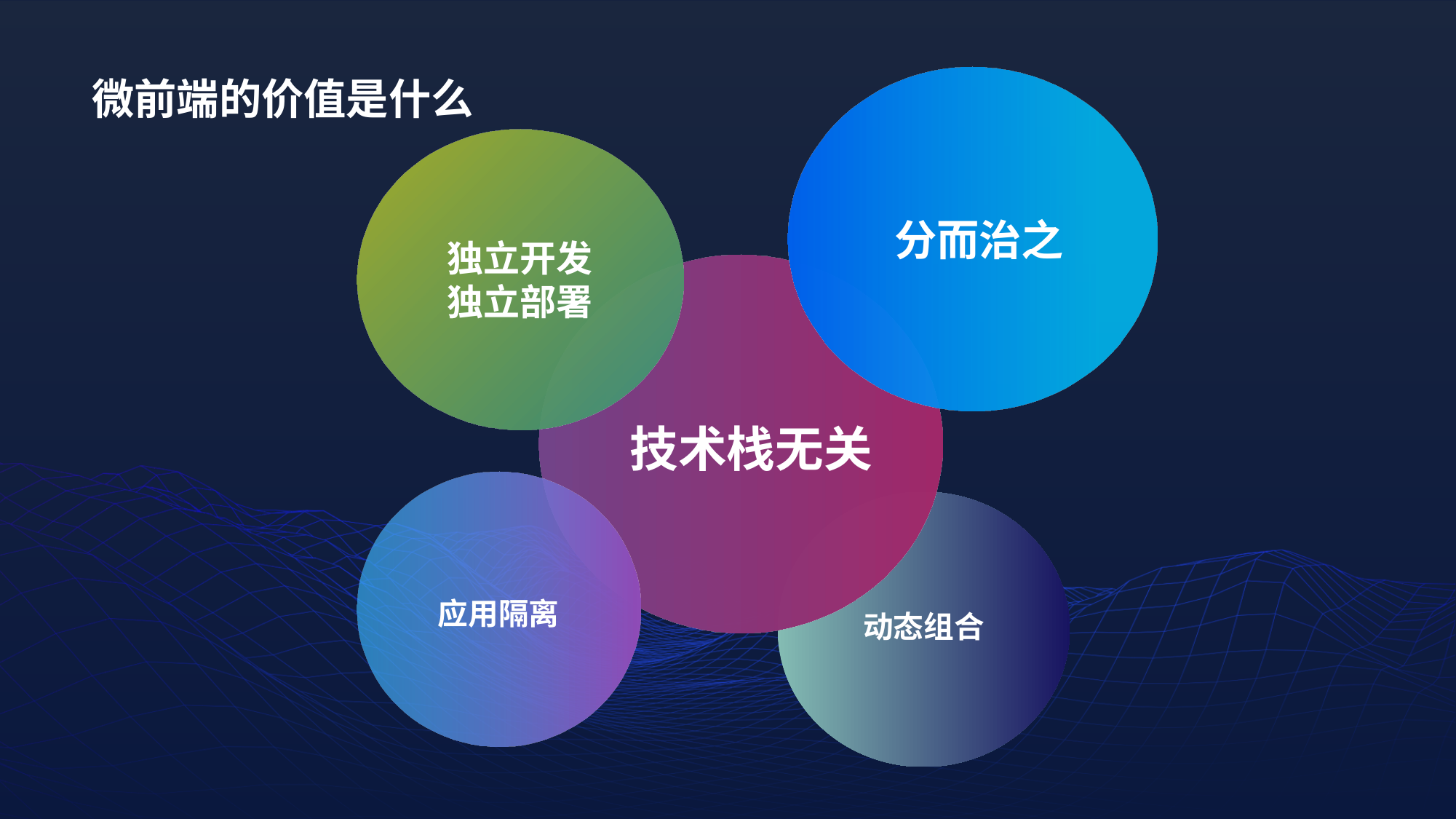

微前端的价值是什么

分而治之
独立开发
独立部署

技术栈无关

应用隔离
动态组合